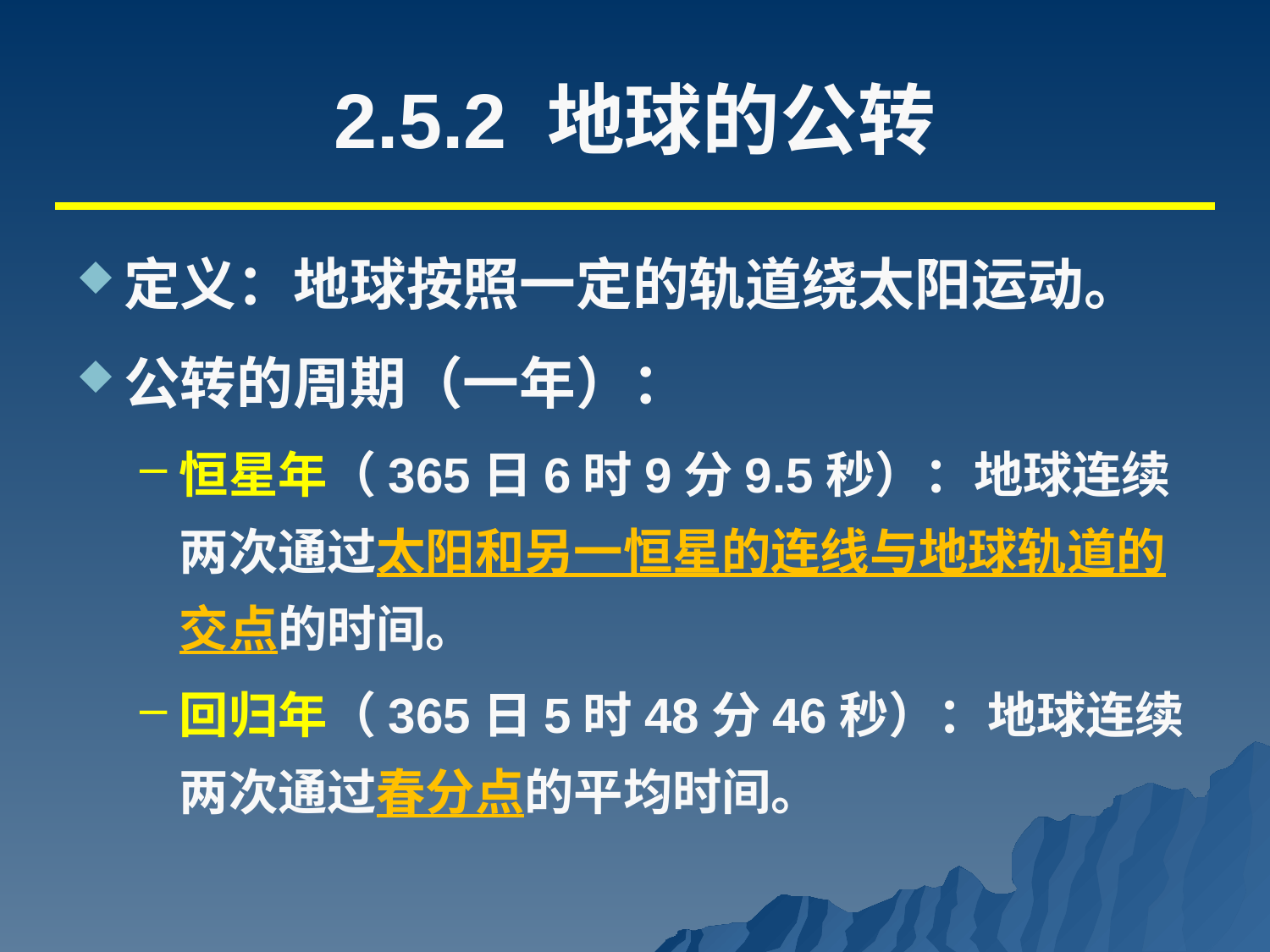

# 2.5.2 地球的公转
定义：地球按照一定的轨道绕太阳运动。
公转的周期（一年）：
恒星年（365日6时9分9.5秒）：地球连续两次通过太阳和另一恒星的连线与地球轨道的交点的时间。
回归年（365日5时48分46秒）：地球连续两次通过春分点的平均时间。